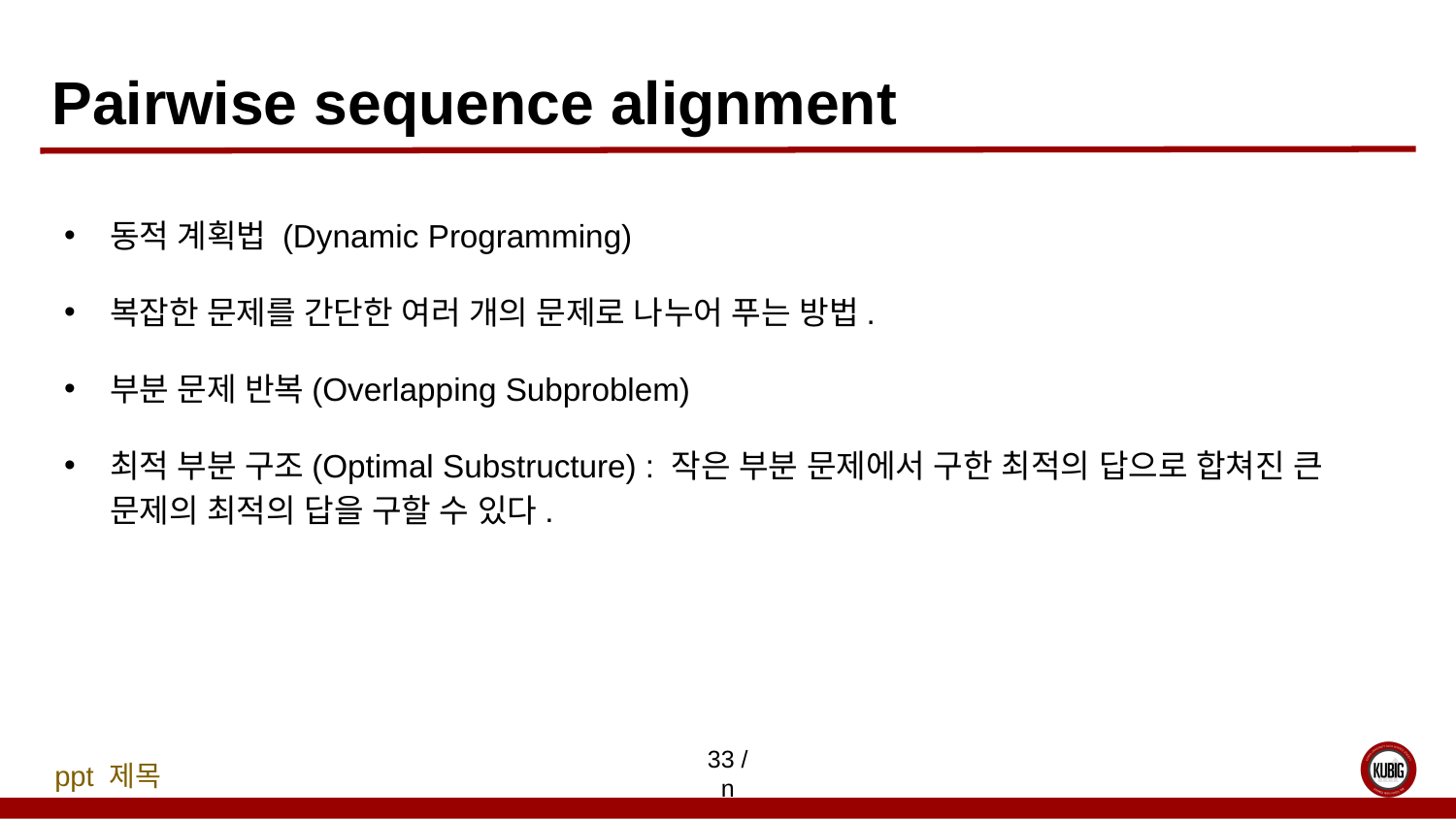

# Pairwise sequence alignment
동적 계획법 (Dynamic Programming)
복잡한 문제를 간단한 여러 개의 문제로 나누어 푸는 방법.
부분 문제 반복(Overlapping Subproblem)
최적 부분 구조(Optimal Substructure) : 작은 부분 문제에서 구한 최적의 답으로 합쳐진 큰 문제의 최적의 답을 구할 수 있다.

33 / n